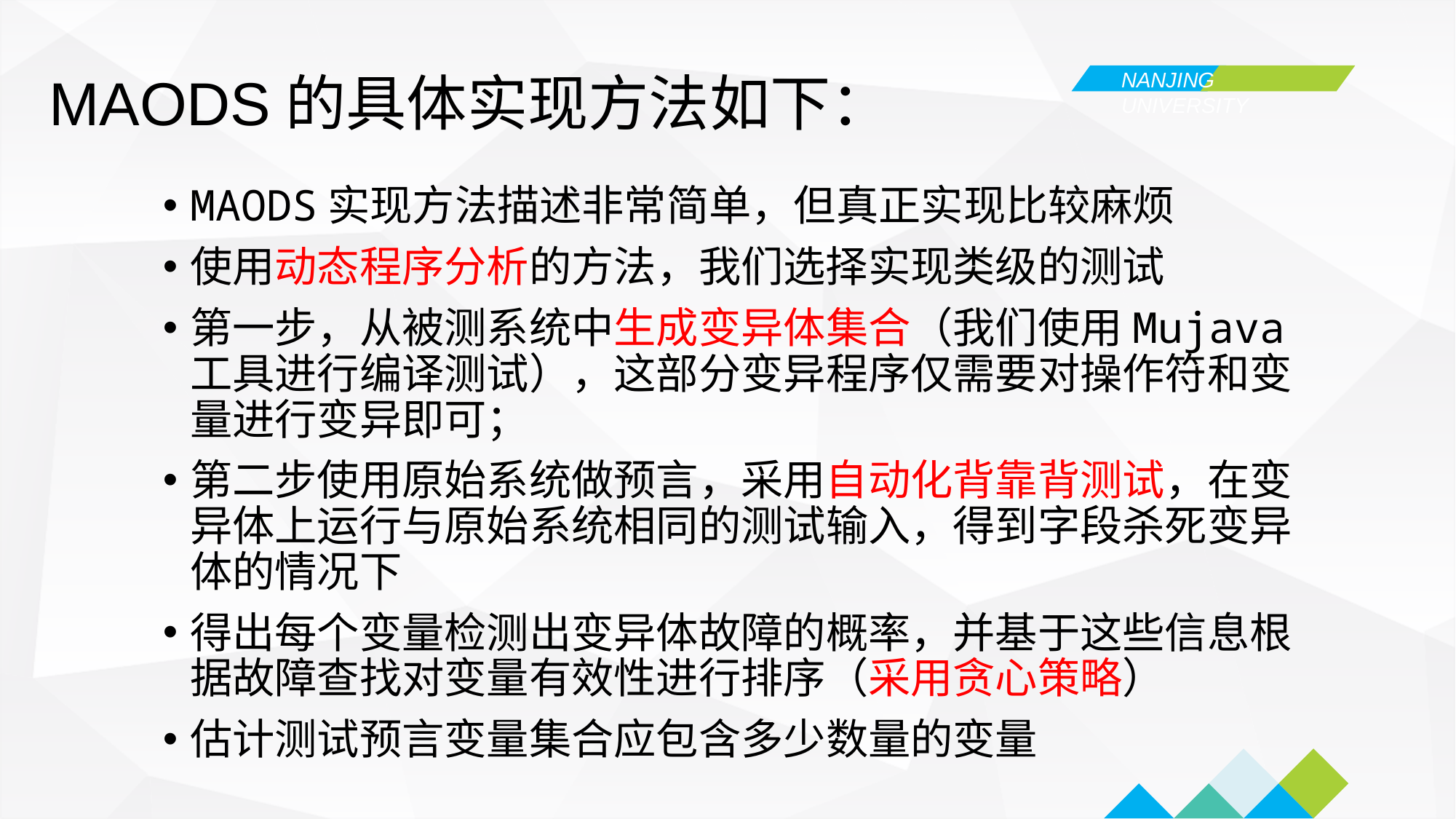

MAODS的具体实现方法如下：

MAODS实现方法描述非常简单，但真正实现比较麻烦
使用动态程序分析的方法，我们选择实现类级的测试
第一步，从被测系统中生成变异体集合（我们使用Mujava工具进行编译测试），这部分变异程序仅需要对操作符和变量进行变异即可；
第二步使用原始系统做预言，采用自动化背靠背测试，在变异体上运行与原始系统相同的测试输入，得到字段杀死变异体的情况下
得出每个变量检测出变异体故障的概率，并基于这些信息根据故障查找对变量有效性进行排序（采用贪心策略）
估计测试预言变量集合应包含多少数量的变量